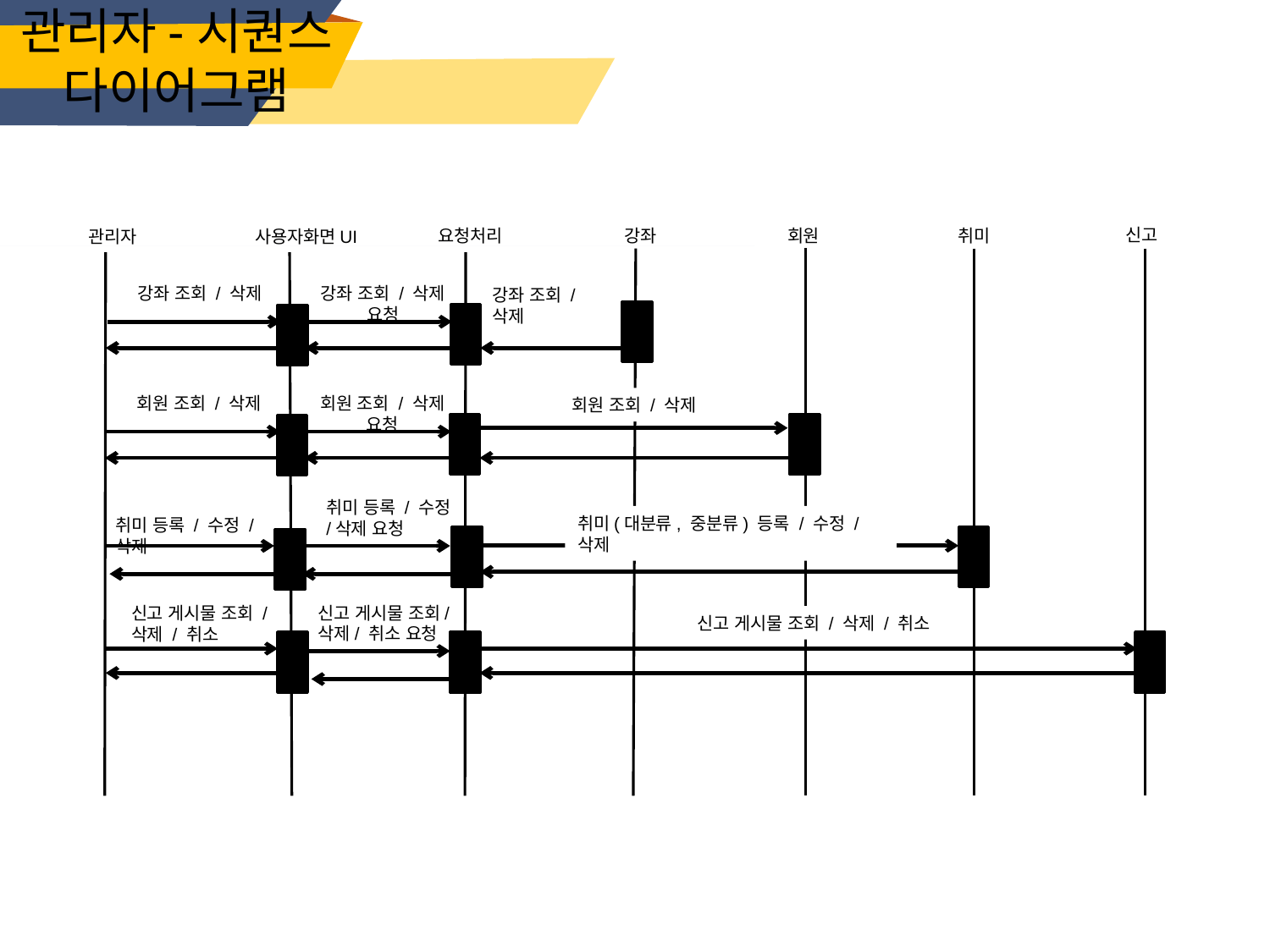

관리자-시퀀스 다이어그램
신고
강좌
취미
회원
요청처리
관리자
사용자화면UI
강좌 조회 / 삭제
강좌 조회 / 삭제 요청
강좌 조회 / 삭제

회원 조회 / 삭제
회원 조회 / 삭제 요청
회원 조회 / 삭제

취미 등록 / 수정
/삭제 요청
취미(대분류, 중분류) 등록 / 수정 / 삭제
취미 등록 / 수정 / 삭제

신고 게시물 조회/ 삭제/ 취소 요청
신고 게시물 조회 / 삭제 / 취소
신고 게시물 조회 / 삭제 / 취소